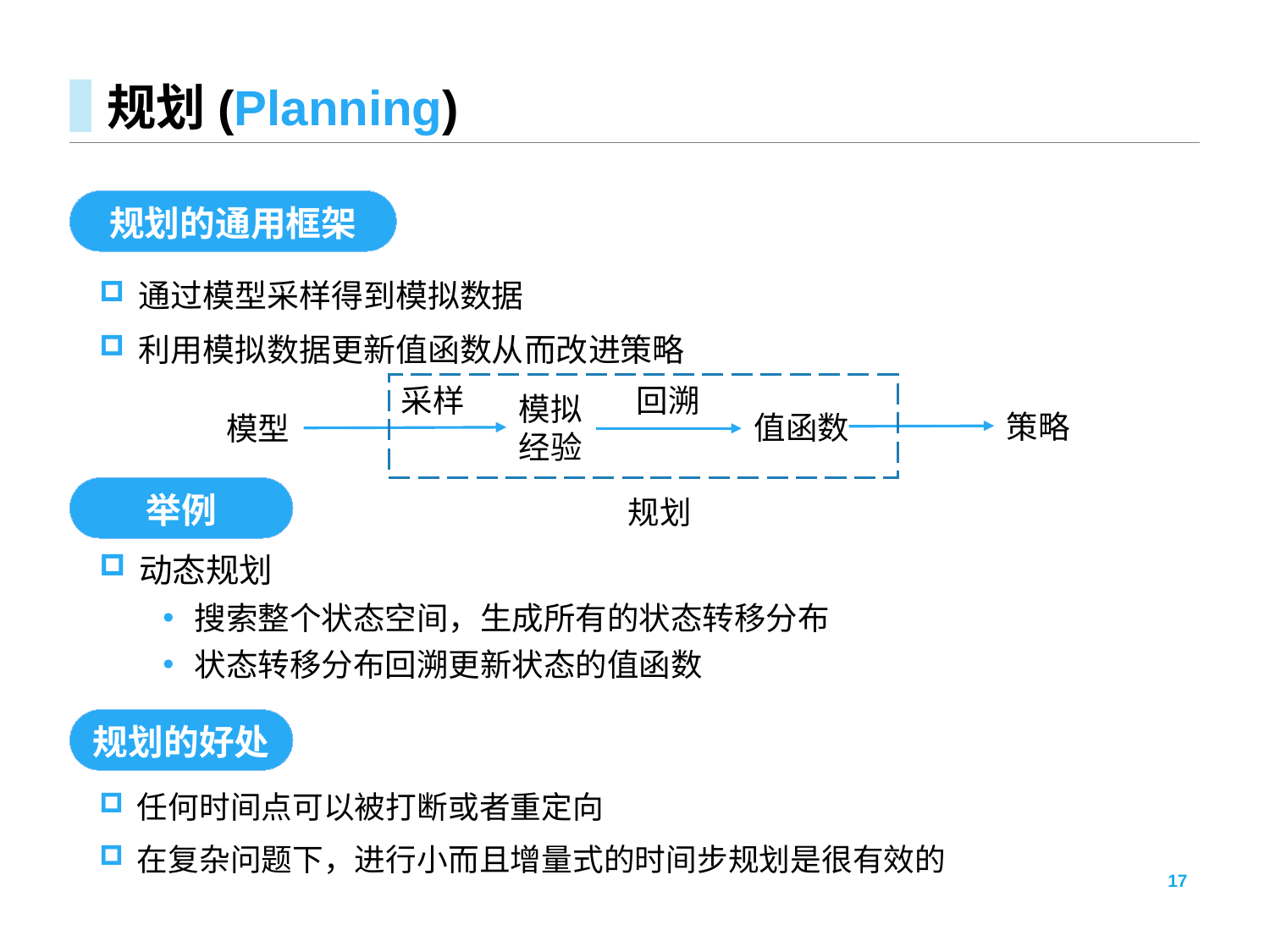

# 规划(Planning)
规划的通用框架
通过模型采样得到模拟数据
利用模拟数据更新值函数从而改进策略
采样
回溯
模拟经验
策略
值函数
模型
规划

举例
动态规划
搜索整个状态空间，生成所有的状态转移分布
状态转移分布回溯更新状态的值函数
规划的好处
任何时间点可以被打断或者重定向
在复杂问题下，进行小而且增量式的时间步规划是很有效的
17